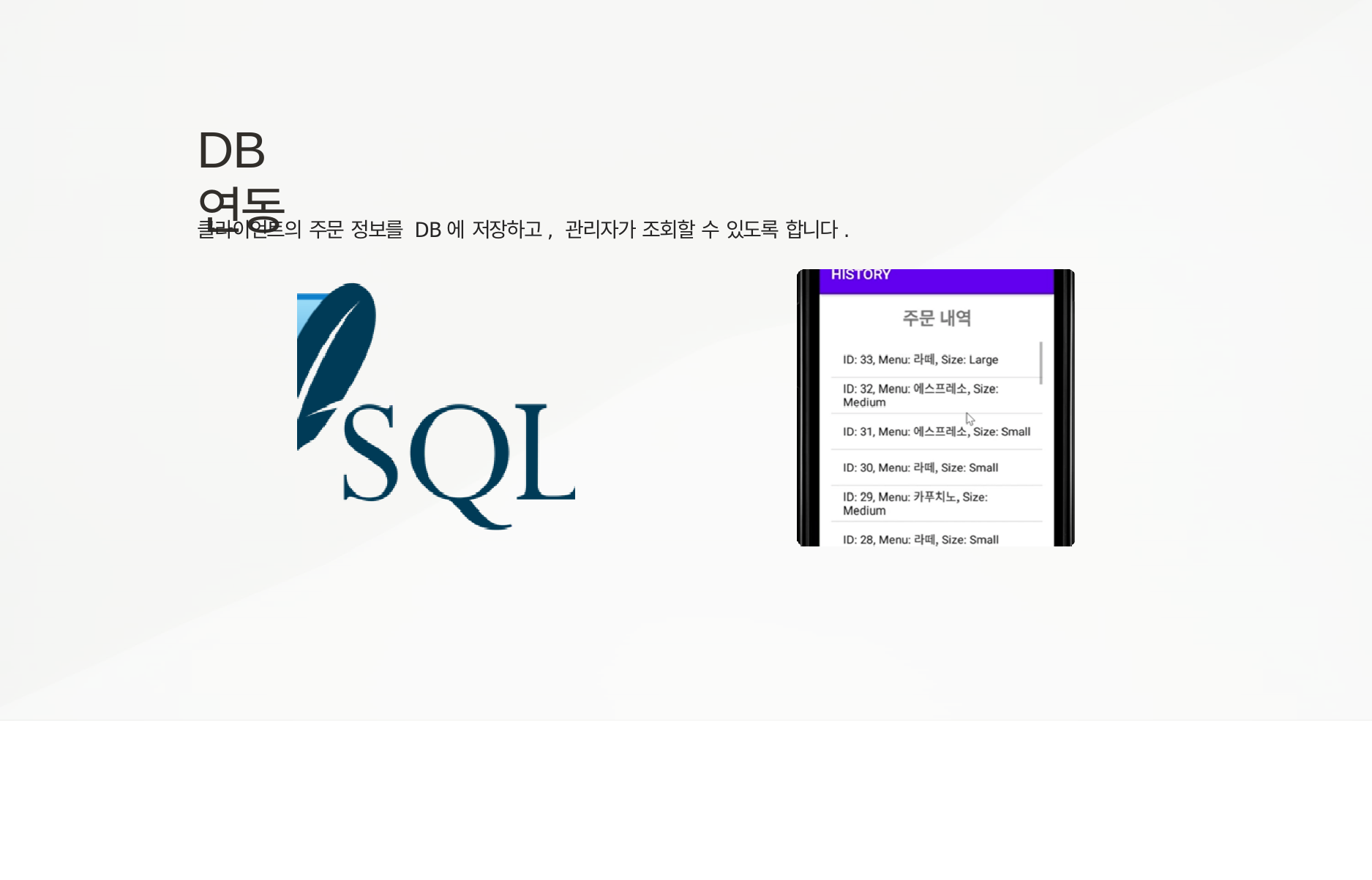

DB 연동
클라이언트의 주문 정보를 DB에 저장하고, 관리자가 조회할 수 있도록 합니다.